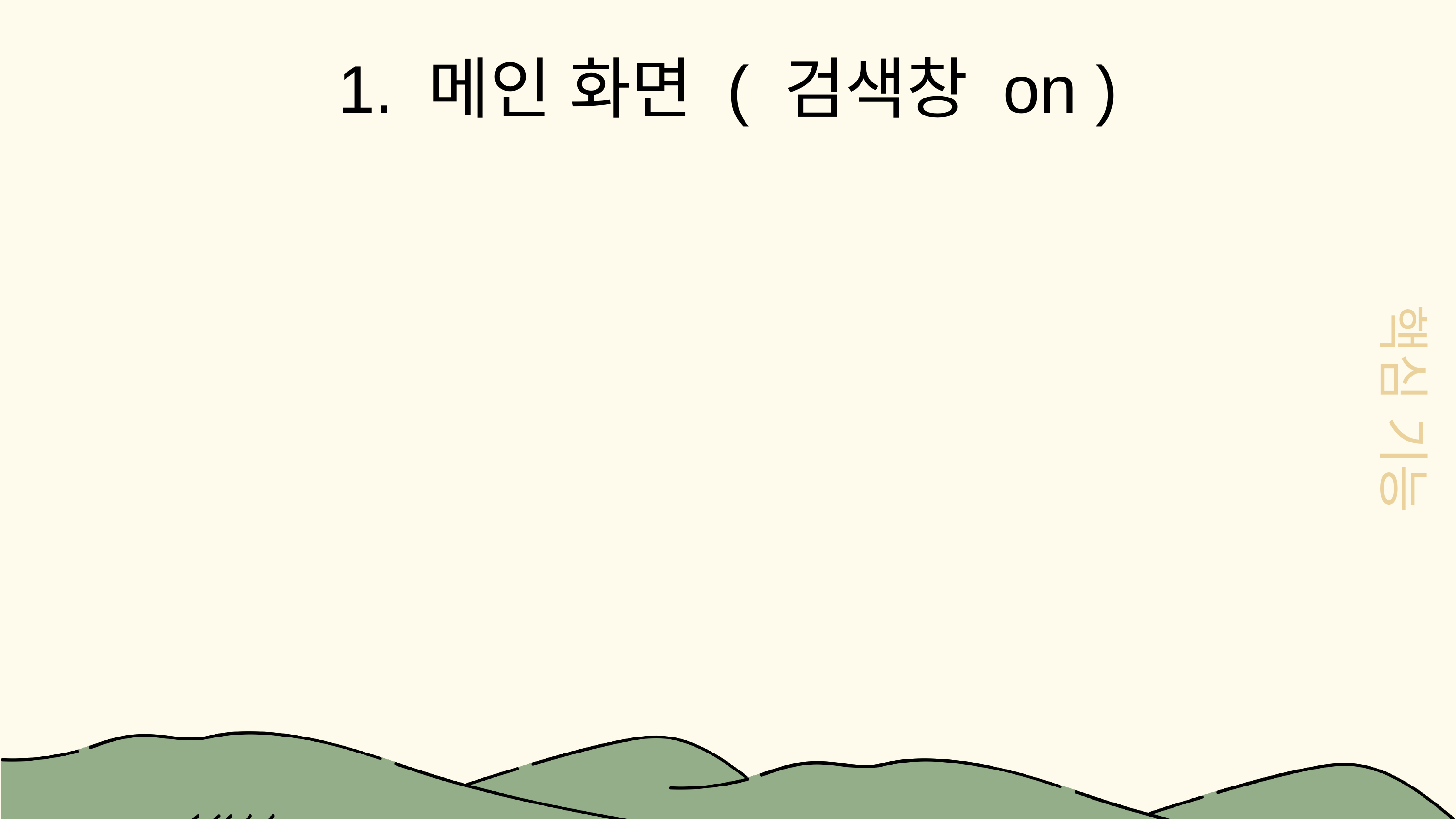

1. 메인 화면 ( 검색창 on )
핵심 기능